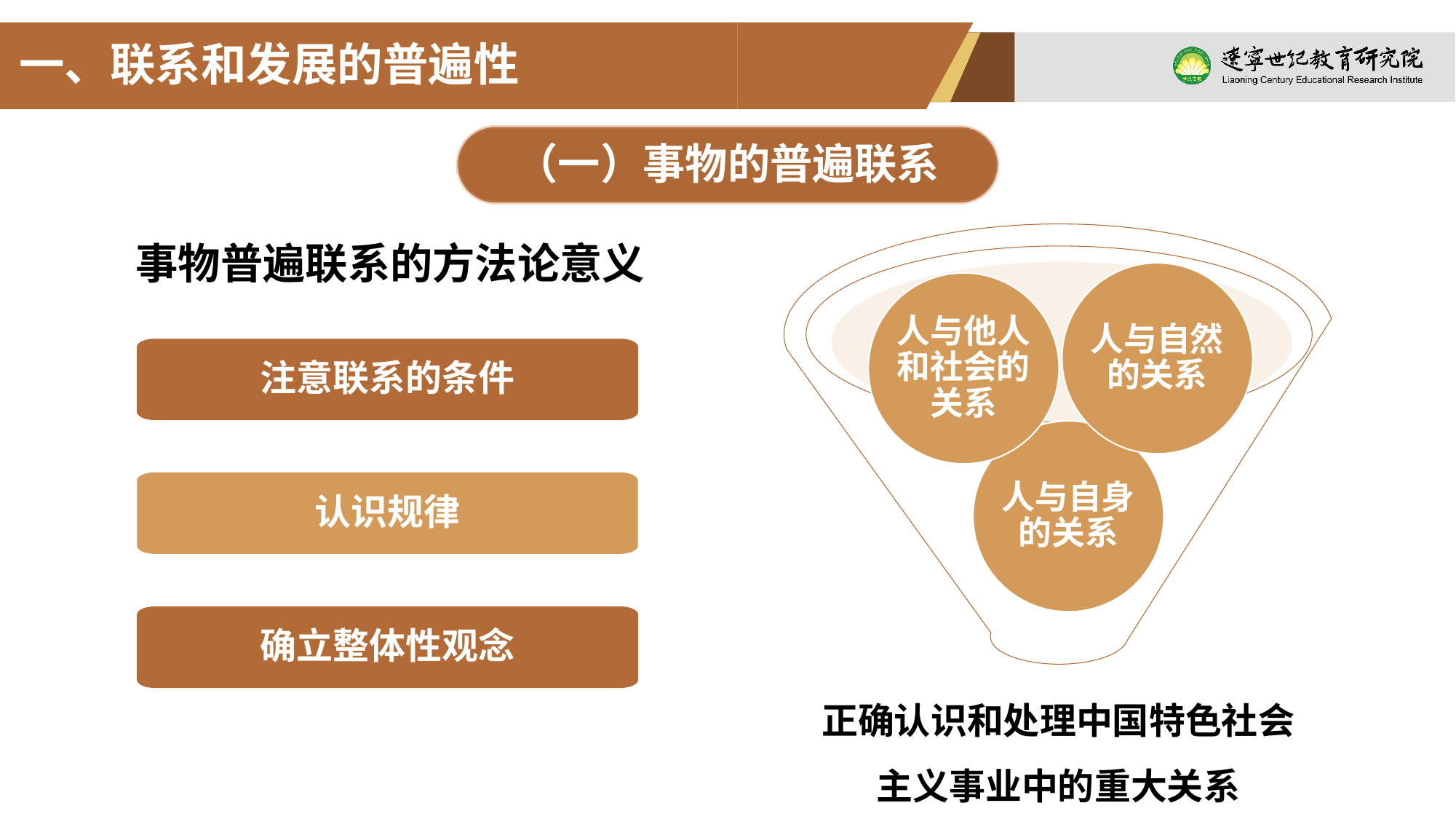

一、联系和发展的普遍性
（一）事物的普遍联系

人与自然的关系
人与他人和社会的关系
人与自身的关系
事物普遍联系的方法论意义
注意联系的条件
认识规律
确立整体性观念
正确认识和处理中国特色社会主义事业中的重大关系